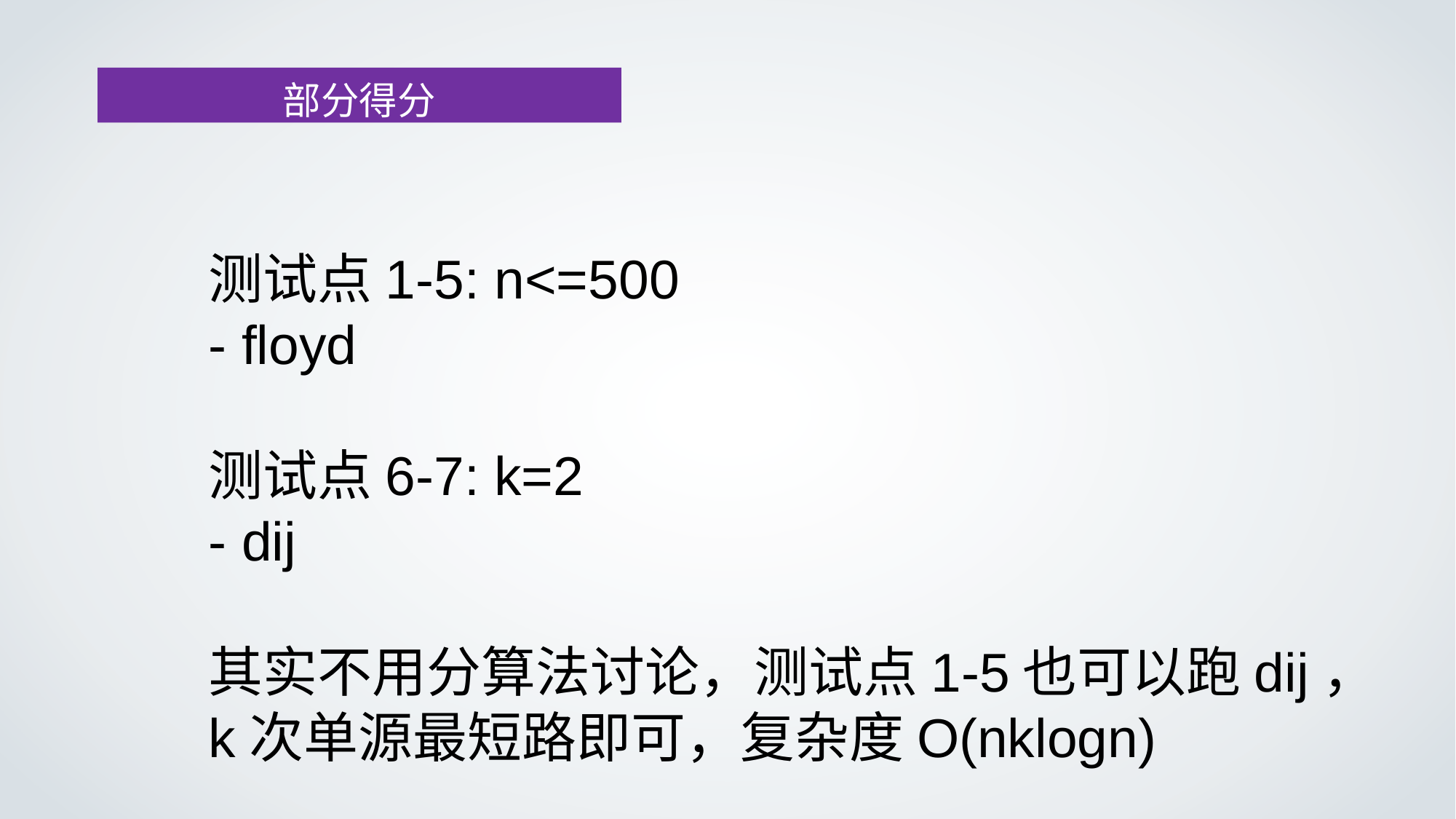

部分得分

测试点1-5: n<=500
- floyd

测试点6-7: k=2
- dij

其实不用分算法讨论，测试点1-5也可以跑dij，k次单源最短路即可，复杂度O(nklogn)